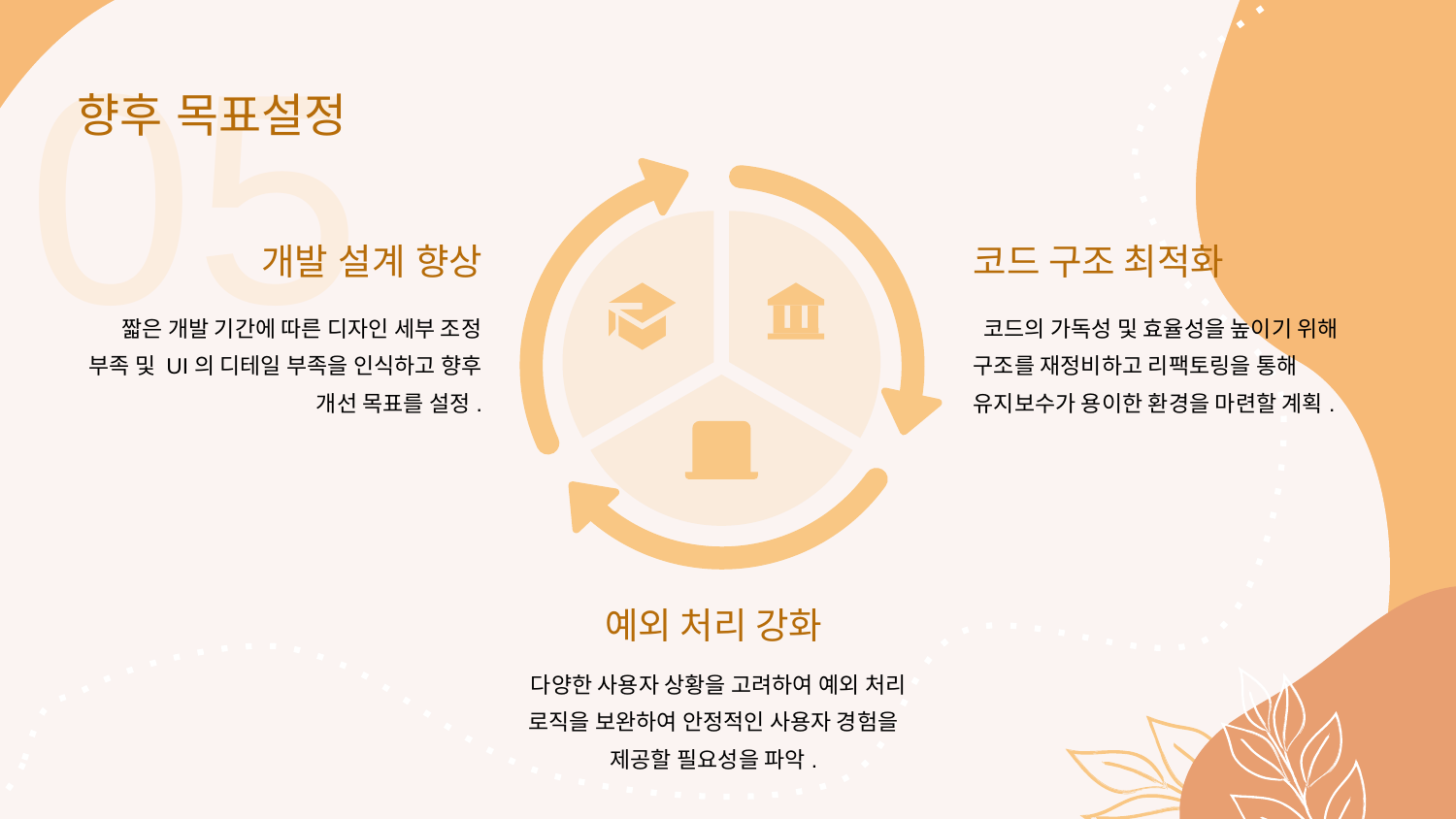

05
향후 목표설정

개발 설계 향상
코드 구조 최적화

 짧은 개발 기간에 따른 디자인 세부 조정 부족 및 UI의 디테일 부족을 인식하고 향후 개선 목표를 설정.
 코드의 가독성 및 효율성을 높이기 위해 구조를 재정비하고 리팩토링을 통해 유지보수가 용이한 환경을 마련할 계획.

예외 처리 강화
 다양한 사용자 상황을 고려하여 예외 처리 로직을 보완하여 안정적인 사용자 경험을 제공할 필요성을 파악.